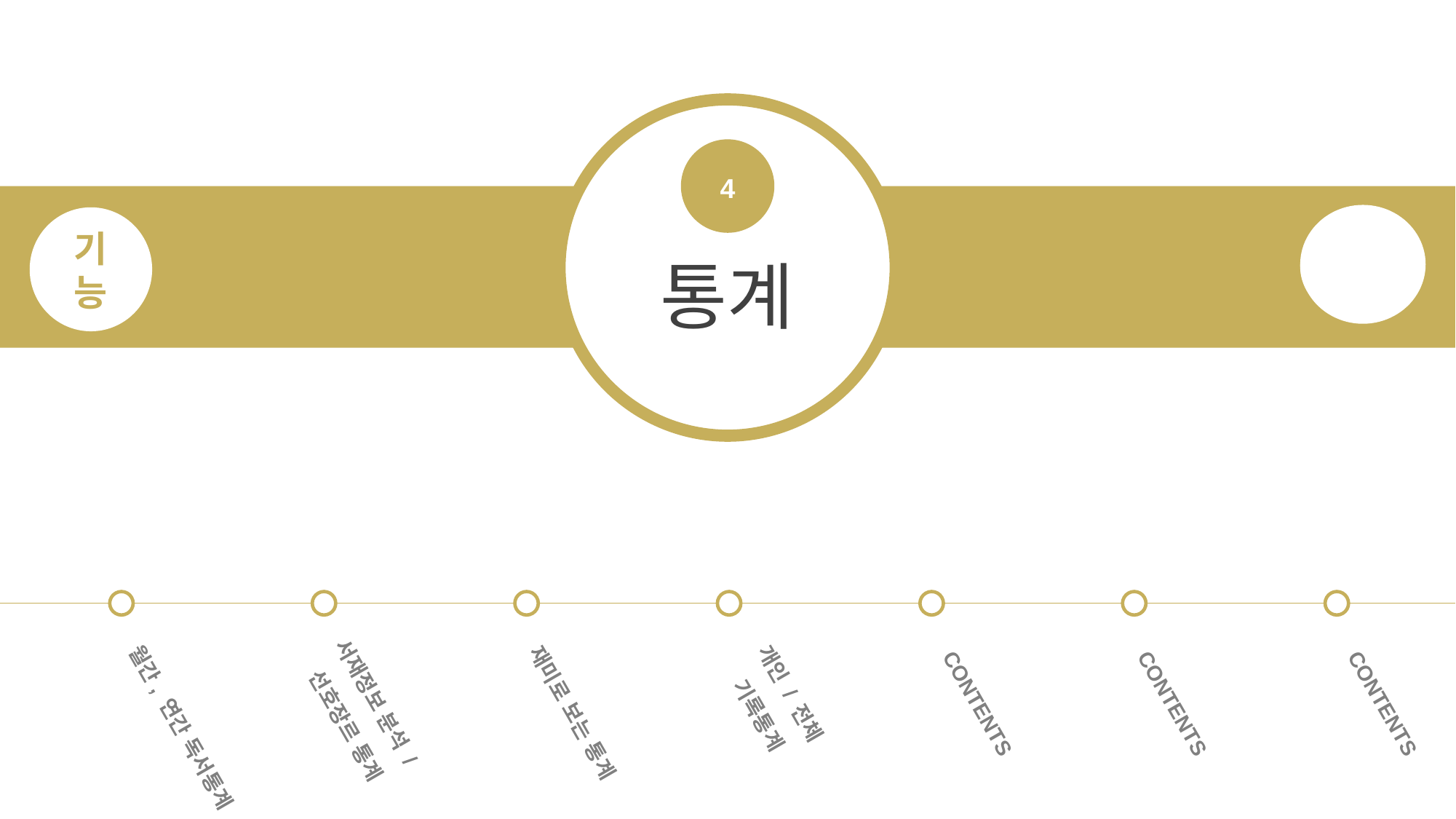

4

기능

통계

CONTENTS
CONTENTS
CONTENTS
개인 / 전체
기록통계
서재정보 분석 /
 선호장르 통계
재미로 보는 통계
월간, 연간 독서통계